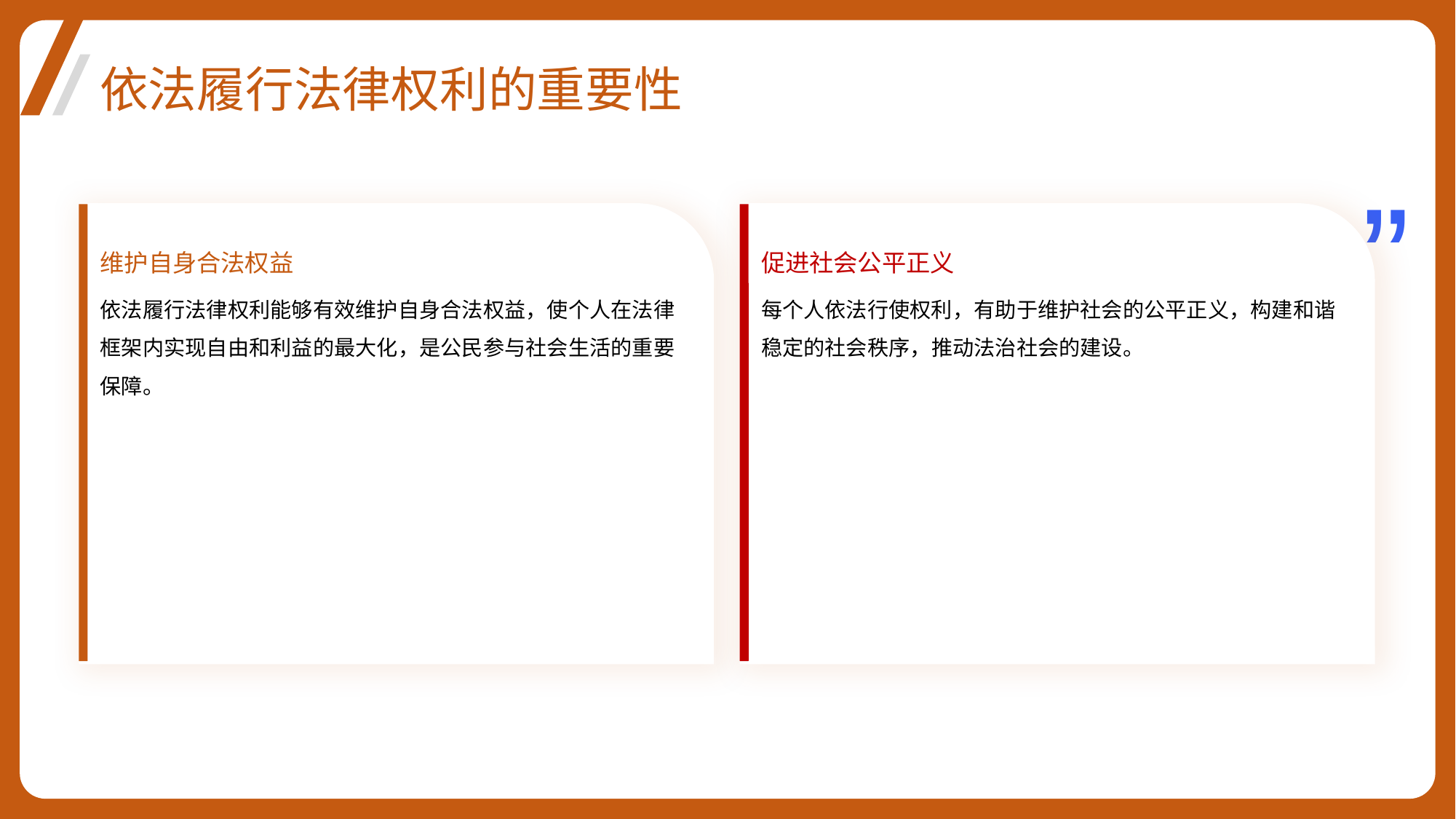

依法履行法律权利的重要性
”

维护自身合法权益
促进社会公平正义
依法履行法律权利能够有效维护自身合法权益，使个人在法律框架内实现自由和利益的最大化，是公民参与社会生活的重要保障。
每个人依法行使权利，有助于维护社会的公平正义，构建和谐稳定的社会秩序，推动法治社会的建设。